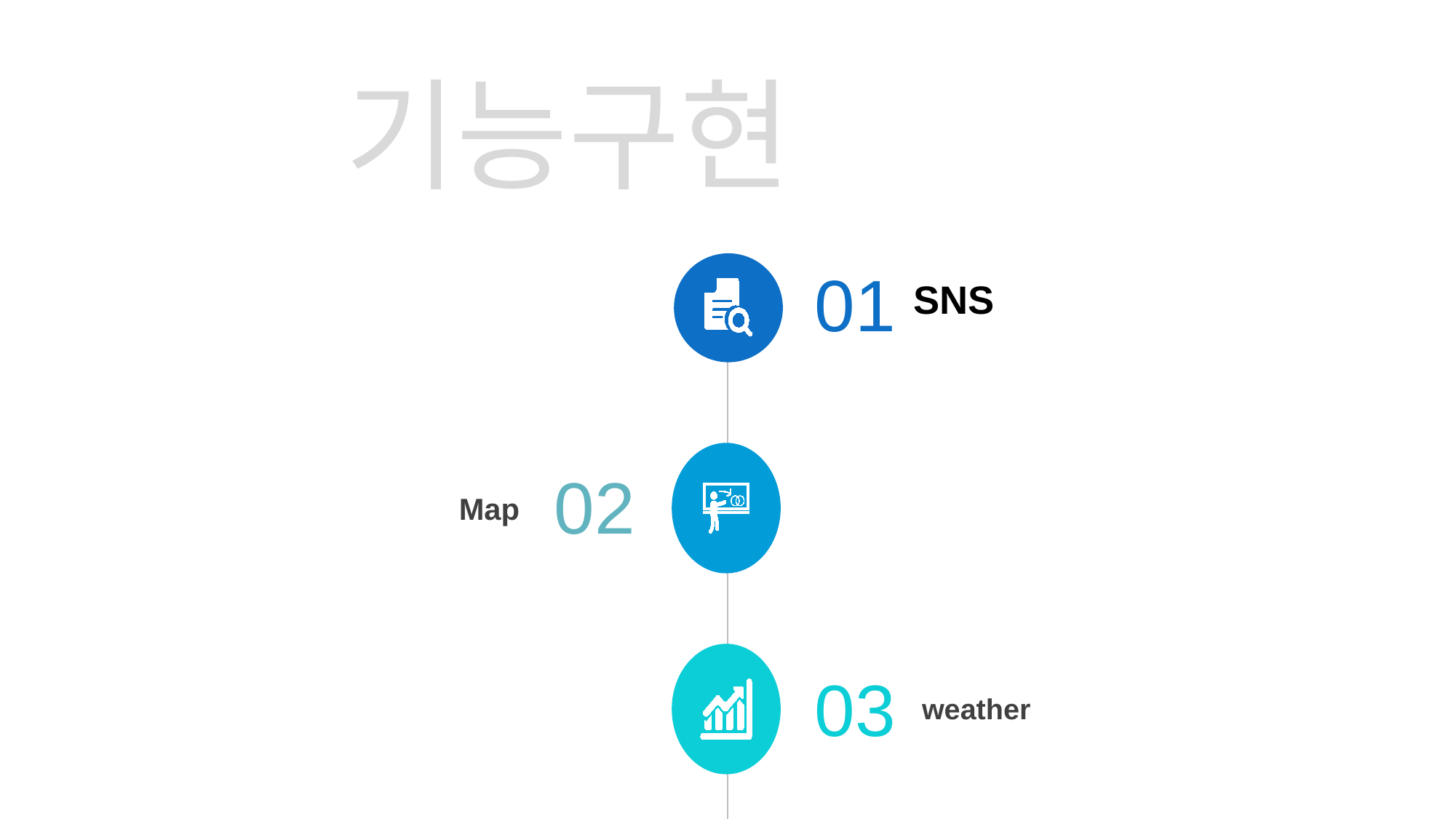

기능구현
01

SNS

02

Map

03

weather